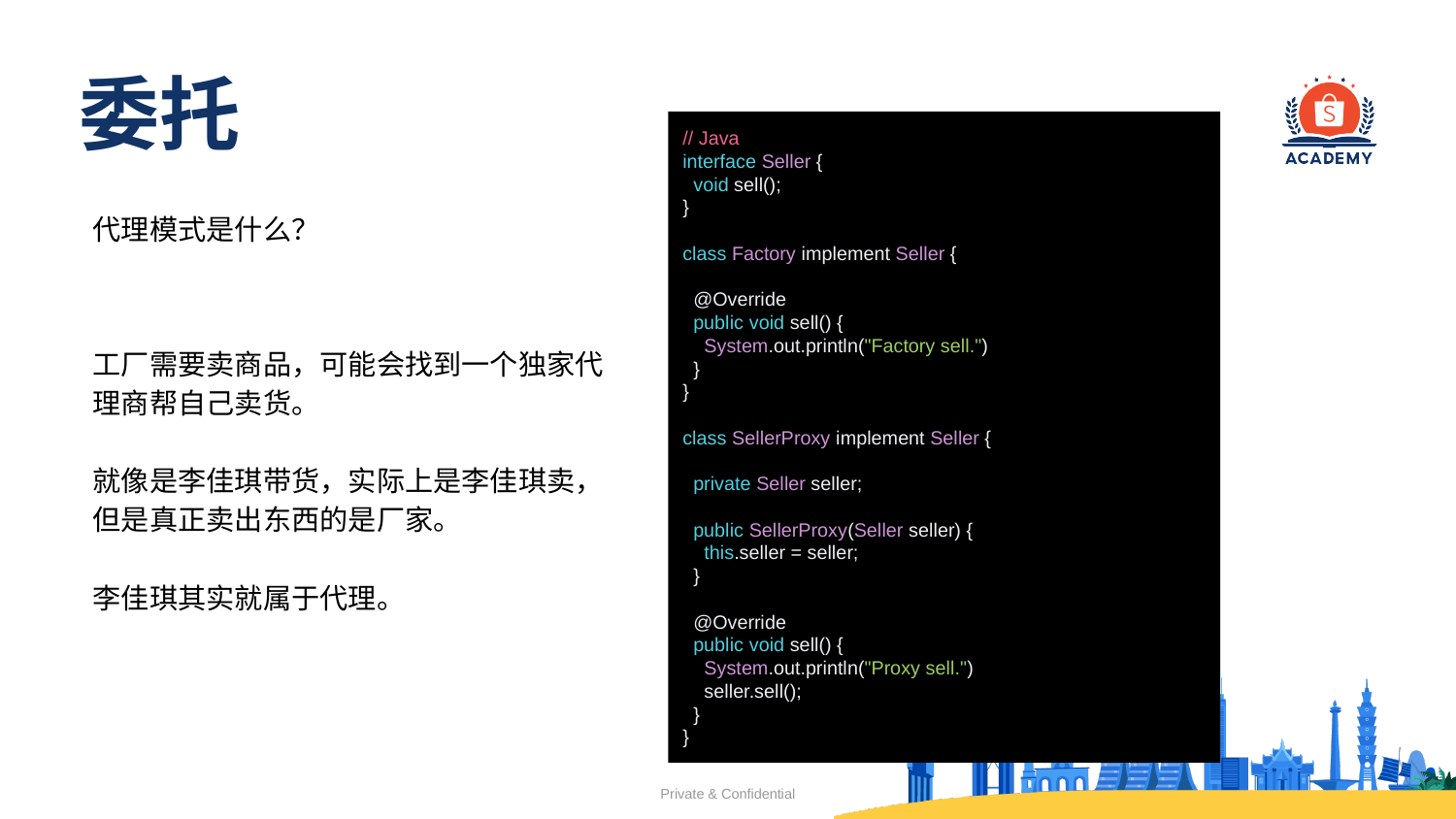

# 委托
// Java
interface Seller {
  void sell();
}

class Factory implement Seller {

  @Override
  public void sell() {
    System.out.println("Factory sell.")
  }
}

class SellerProxy implement Seller {

  private Seller seller;

  public SellerProxy(Seller seller) {
    this.seller = seller;
  }

  @Override
  public void sell() {
    System.out.println("Proxy sell.")
    seller.sell();
  }
}
代理模式是什么？
工厂需要卖商品，可能会找到一个独家代理商帮自己卖货。

就像是李佳琪带货，实际上是李佳琪卖，但是真正卖出东西的是厂家。

李佳琪其实就属于代理。